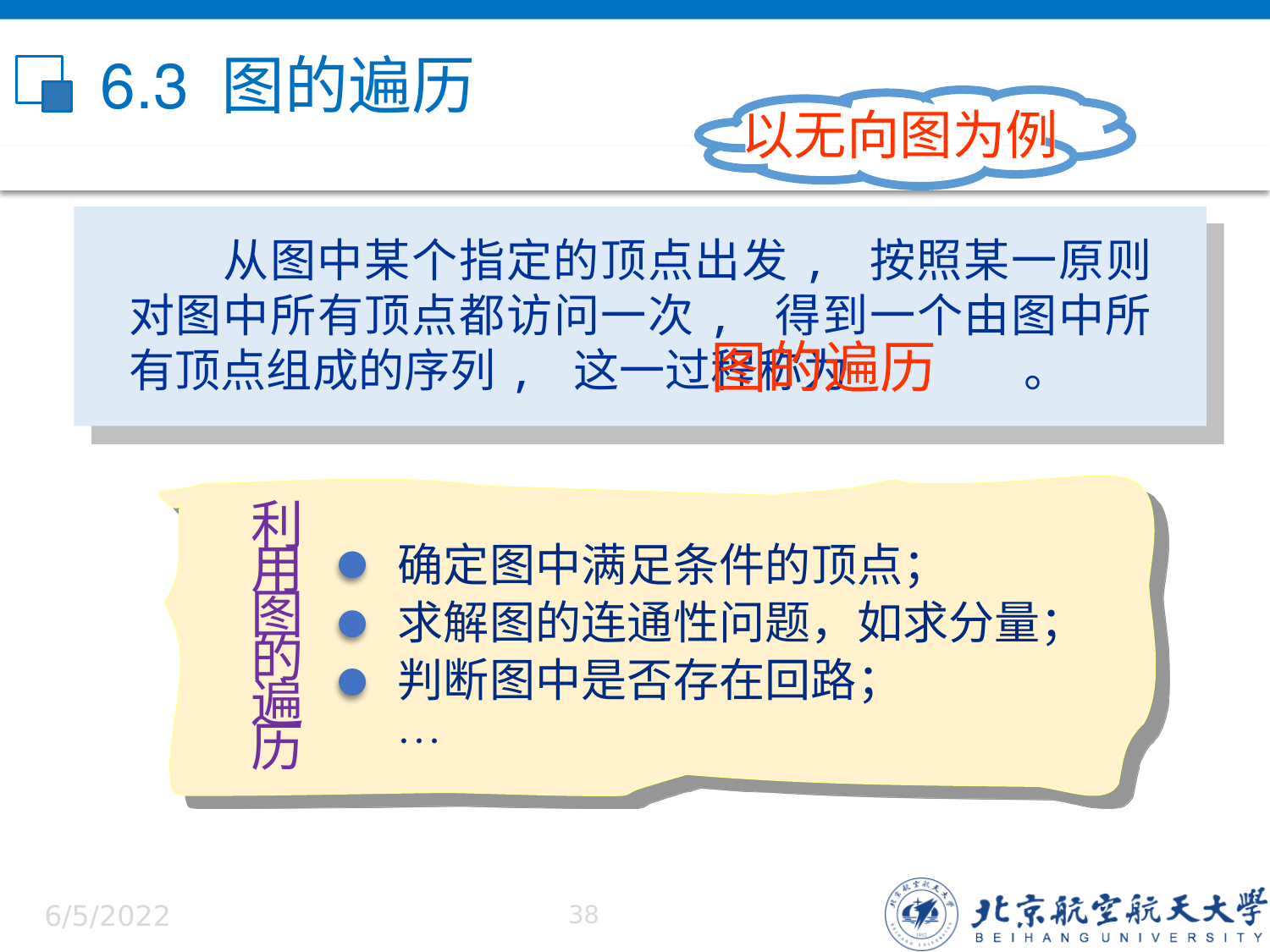

# 6.3 图的遍历

以无向图为例

       从图中某个指定的顶点出发, 按照某一原则对图中所有顶点都访问一次, 得到一个由图中所有顶点组成的序列, 这一过程称为                 。
图的遍历

利
用
图
的
遍
历
确定图中满足条件的顶点；
求解图的连通性问题，如求分量；
判断图中是否存在回路；
…

6/5/2022
38